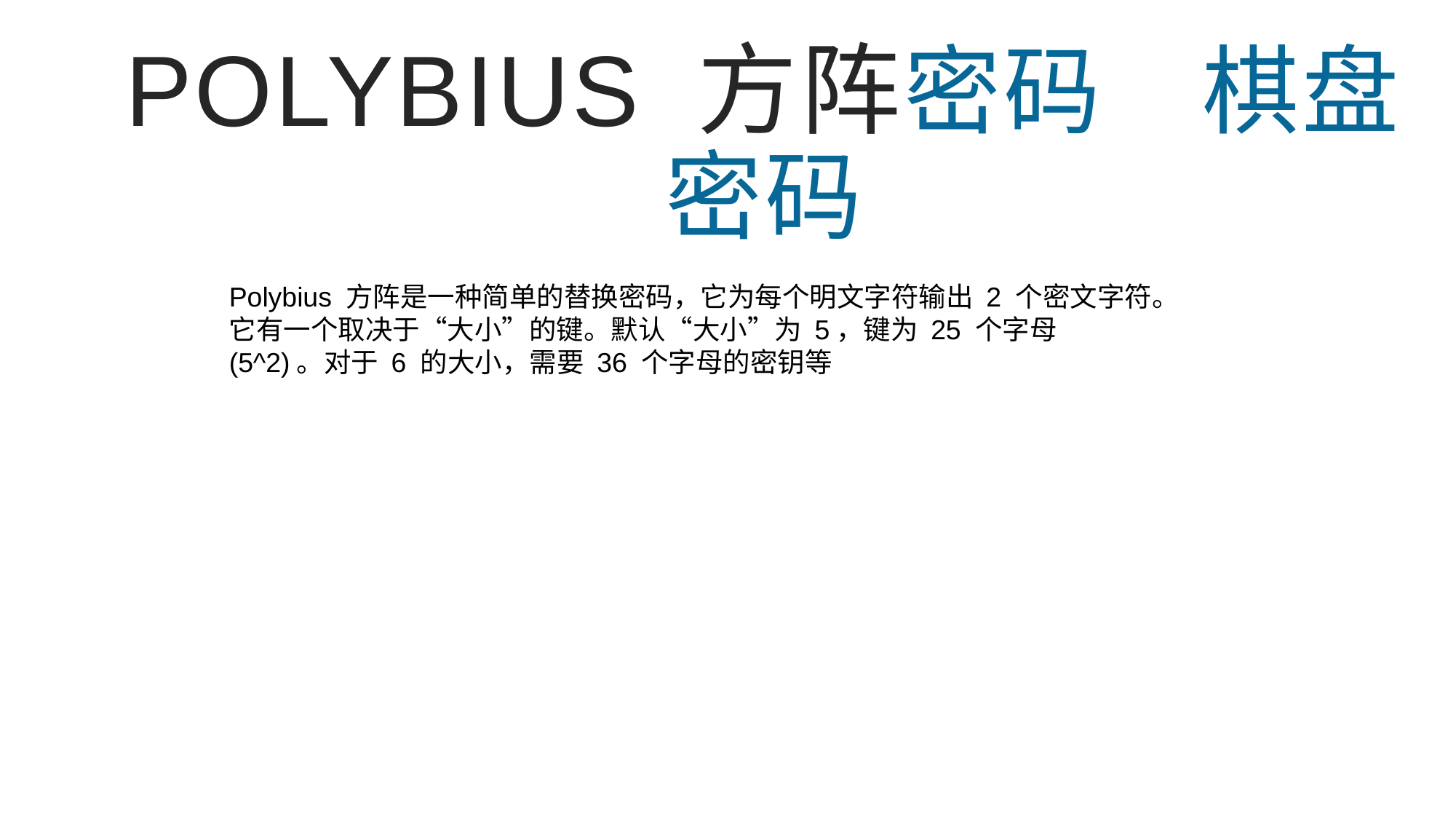

Polybius 方阵密码    棋盘密码
Polybius 方阵是一种简单的替换密码，它为每个明文字符输出 2 个密文字符。它有一个取决于“大小”的键。默认“大小”为 5，键为 25 个字母 (5^2)。对于 6 的大小，需要 36 个字母的密钥等